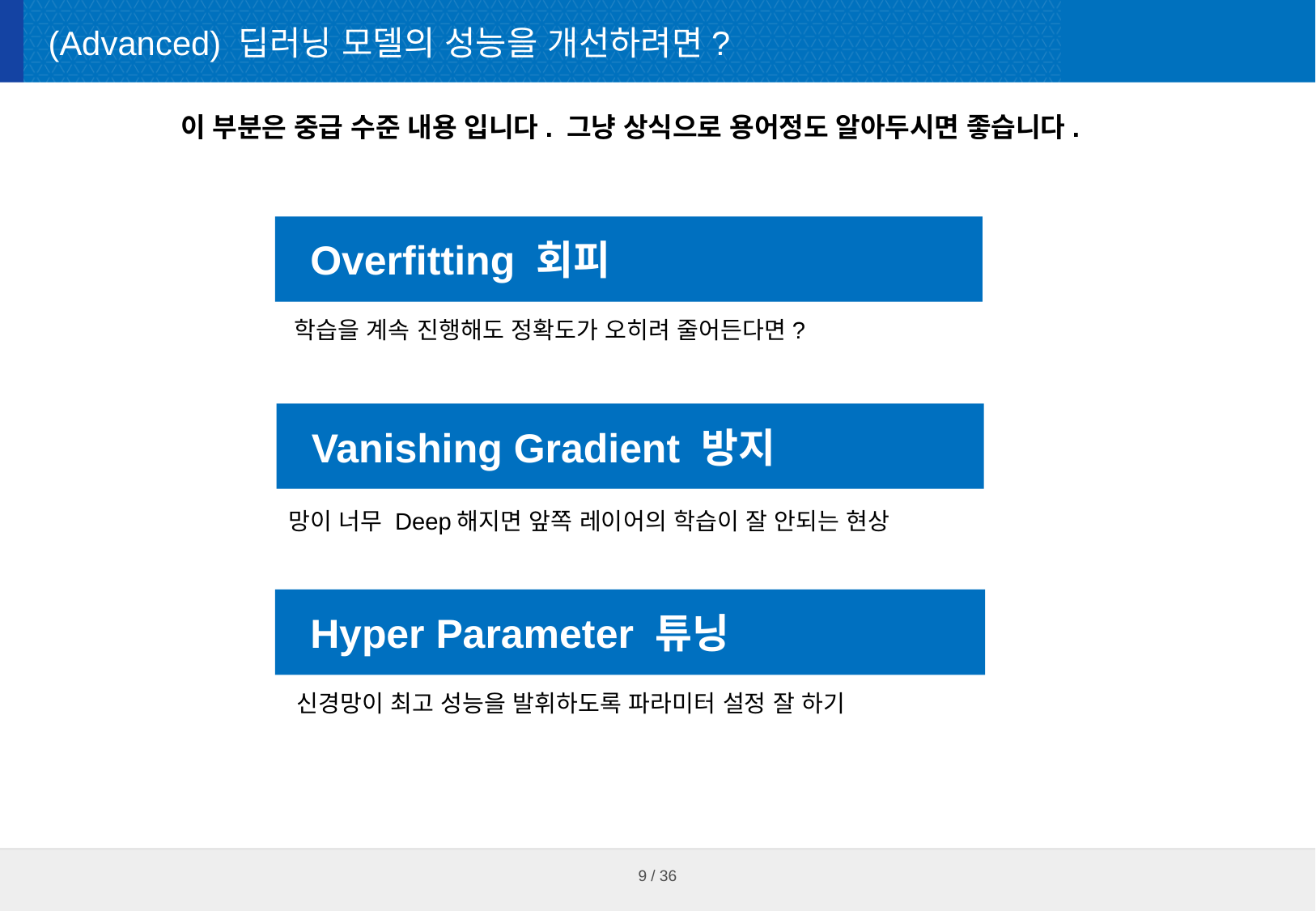

# (Advanced) 딥러닝 모델의 성능을 개선하려면?
이 부분은 중급 수준 내용 입니다. 그냥 상식으로 용어정도 알아두시면 좋습니다.
  Overfitting 회피
학습을 계속 진행해도 정확도가 오히려 줄어든다면?
  Vanishing Gradient 방지
망이 너무 Deep해지면 앞쪽 레이어의 학습이 잘 안되는 현상
  Hyper Parameter 튜닝
신경망이 최고 성능을 발휘하도록 파라미터 설정 잘 하기